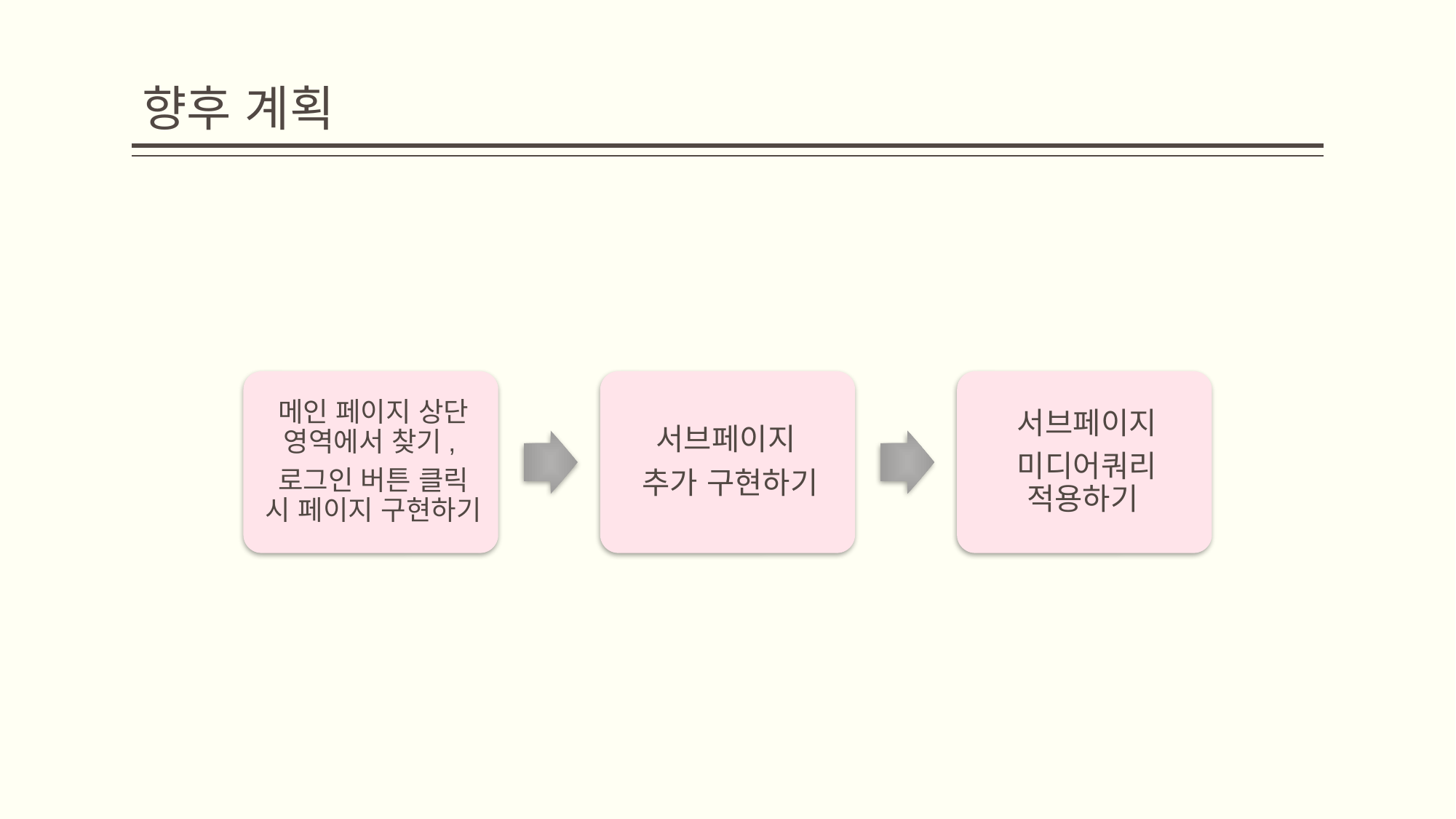

# 향후 계획
메인 페이지 상단 영역에서 찾기,
로그인 버튼 클릭 시 페이지 구현하기

서브페이지
추가 구현하기

서브페이지
미디어쿼리 적용하기